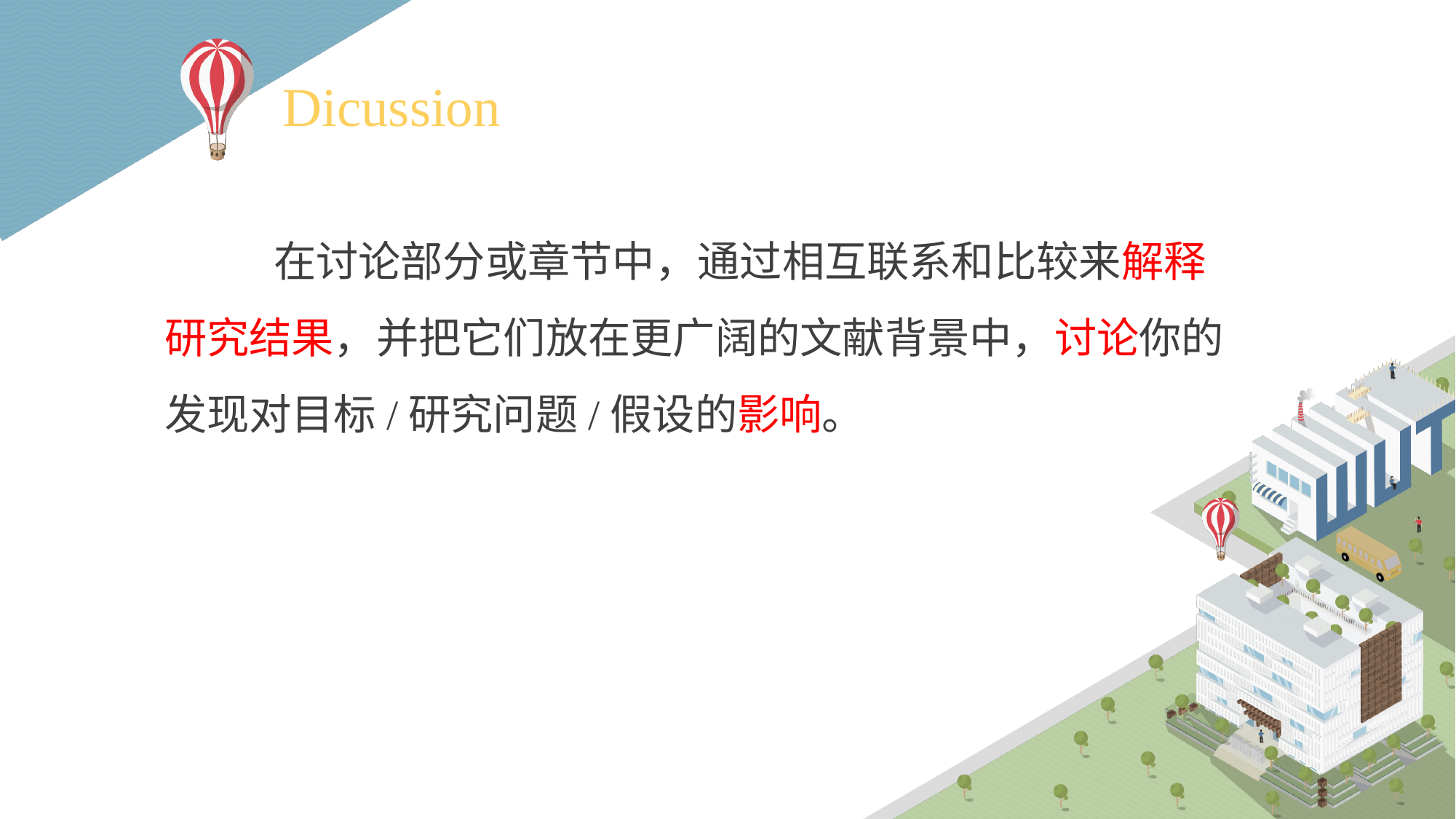

# Dicussion
	在讨论部分或章节中，通过相互联系和比较来解释研究结果，并把它们放在更广阔的文献背景中，讨论你的发现对目标/研究问题/假设的影响。